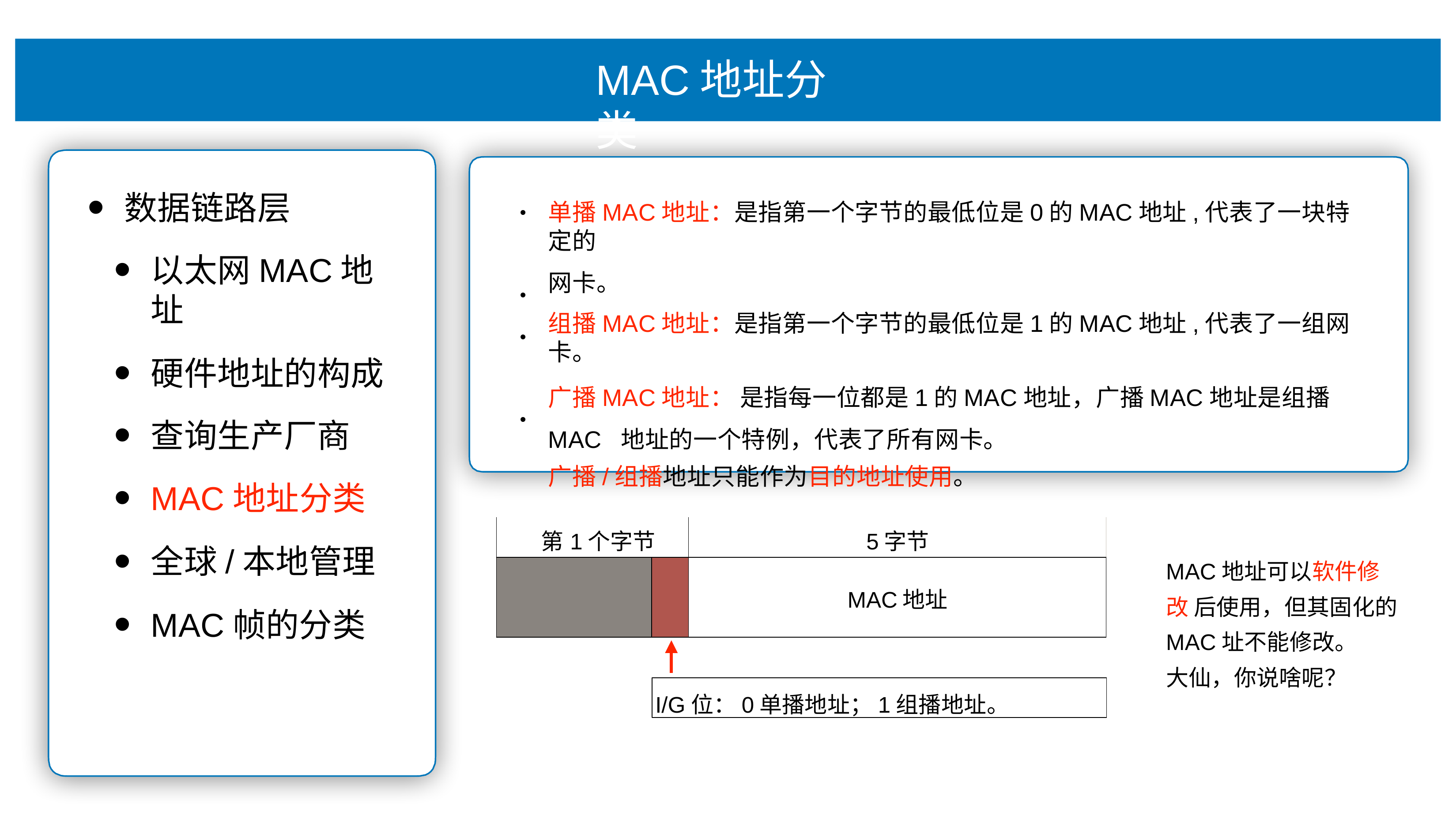

# MAC地址分类

数据链路层
以太⽹MAC地址
硬件地址的构成
查询⽣产⼚商
MAC地址分类
全球/本地管理
MAC帧的分类
单播MAC地址：是指第⼀个字节的最低位是0的MAC地址,代表了⼀块特定的
⽹卡。
组播MAC地址：是指第⼀个字节的最低位是1的MAC地址,代表了⼀组⽹卡。
⼴播MAC地址： 是指每⼀位都是1的MAC地址，⼴播MAC地址是组播MAC  地址的⼀个特例，代表了所有⽹卡。
⼴播/组播地址只能作为⽬的地址使⽤。
•
•
•
•
| 第1个字节 |  | 5字节 |
| --- | --- | --- |
|  |  | MAC地址 |
MAC地址可以软件修改 后使⽤，但其固化的
MAC址不能修改。
⼤仙，你说啥呢？

I/G位：0单播地址；1组播地址。